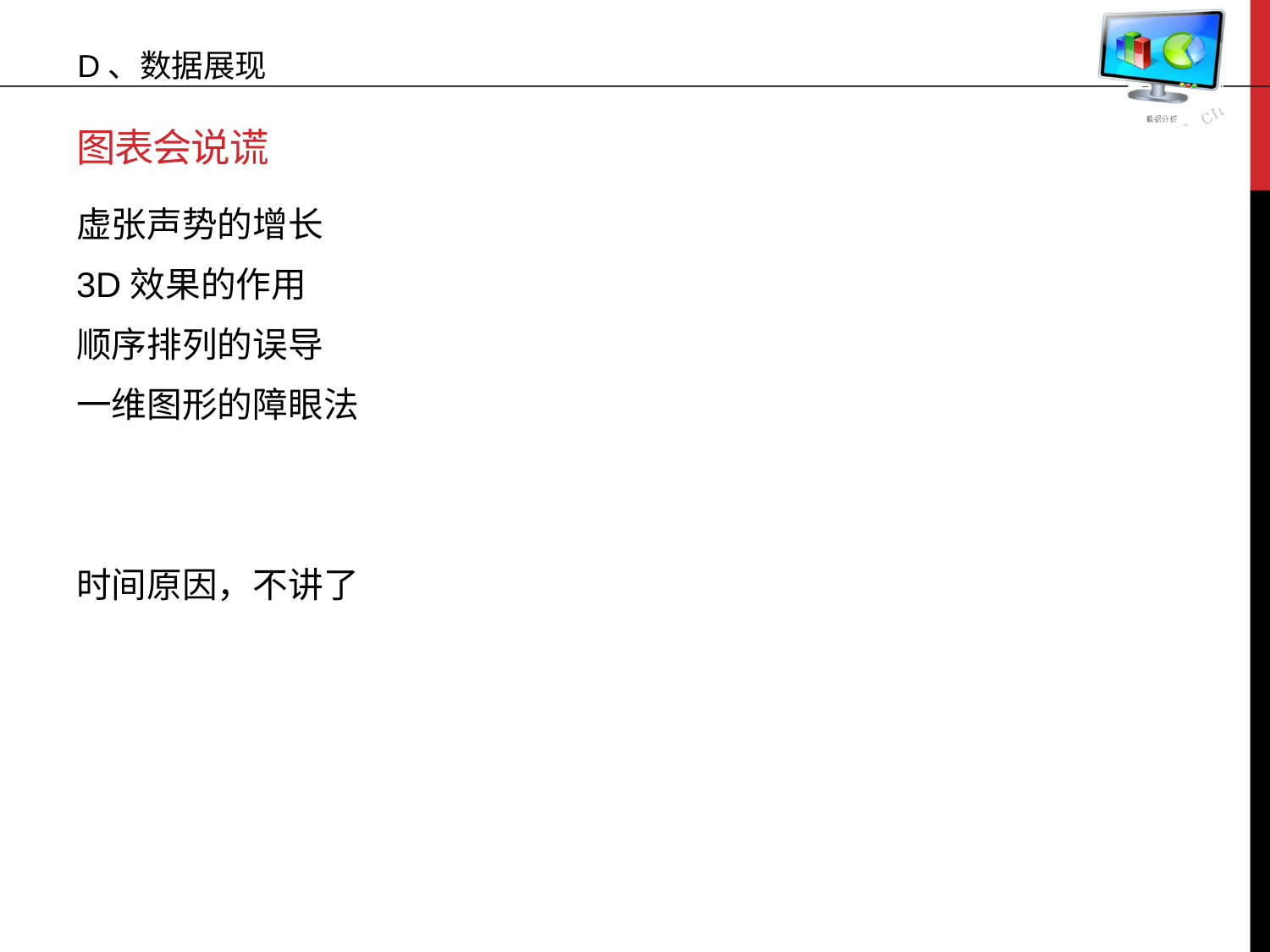

D、数据展现
# 图表会说谎
虚张声势的增长
3D效果的作用
顺序排列的误导
一维图形的障眼法

时间原因，不讲了